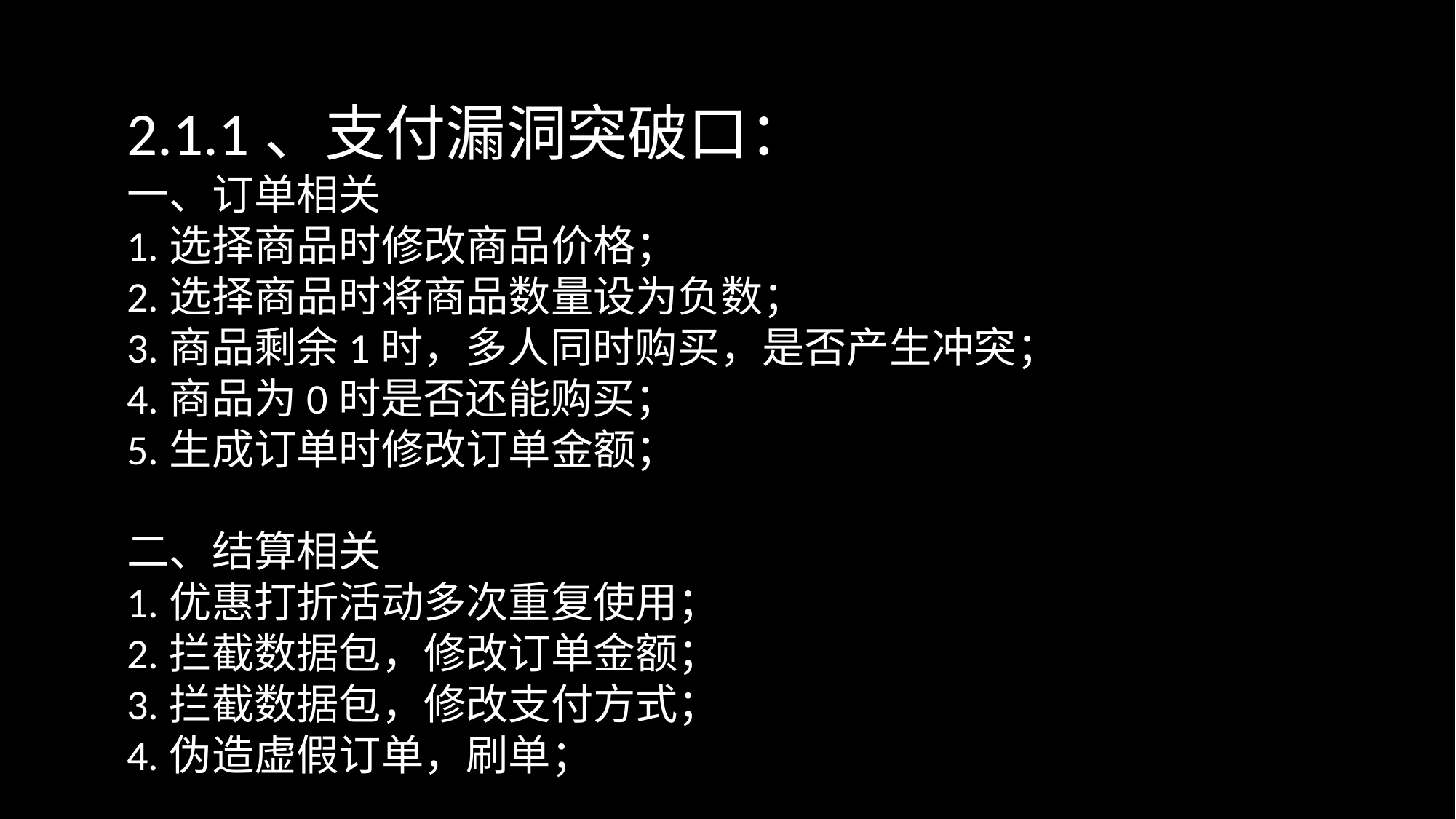

2.1.1、支付漏洞突破口：
一、订单相关
1.选择商品时修改商品价格；
2.选择商品时将商品数量设为负数；
3.商品剩余1时，多人同时购买，是否产生冲突；
4.商品为0时是否还能购买；
5.生成订单时修改订单金额；

二、结算相关
1.优惠打折活动多次重复使用；
2.拦截数据包，修改订单金额；
3.拦截数据包，修改支付方式；
4.伪造虚假订单，刷单；